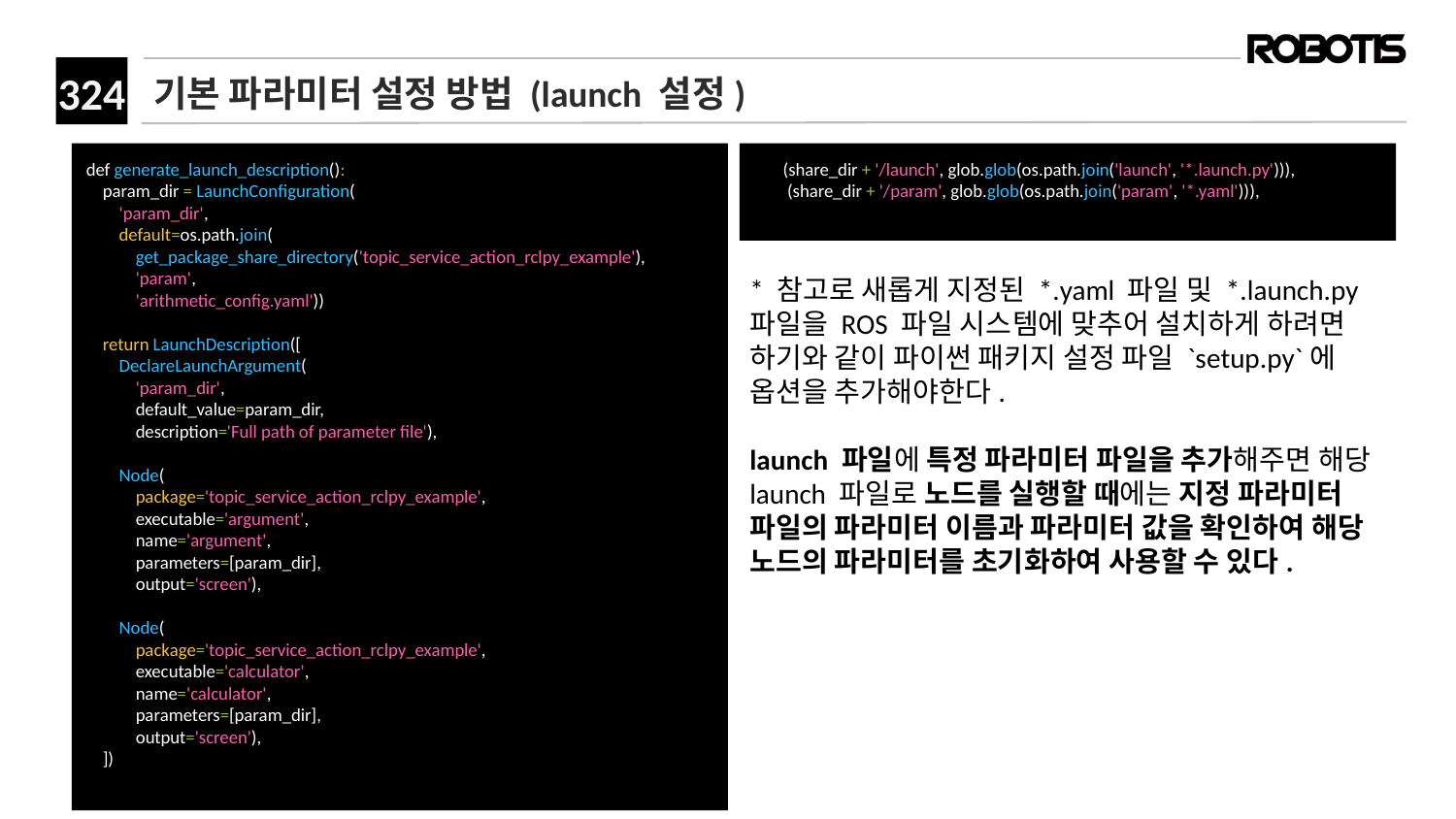

# 기본 파라미터 설정 방법 (launch 설정)
def generate_launch_description():
    param_dir = LaunchConfiguration(
        'param_dir',
        default=os.path.join(
            get_package_share_directory('topic_service_action_rclpy_example'),
            'param',
            'arithmetic_config.yaml'))

    return LaunchDescription([
        DeclareLaunchArgument(
            'param_dir',
            default_value=param_dir,
            description='Full path of parameter file'),

        Node(
            package='topic_service_action_rclpy_example',
            executable='argument',
            name='argument',
            parameters=[param_dir],
            output='screen'),

        Node(
            package='topic_service_action_rclpy_example',
            executable='calculator',
            name='calculator',
            parameters=[param_dir],
            output='screen'),
    ])
       (share_dir + '/launch', glob.glob(os.path.join('launch', '*.launch.py'))),
        (share_dir + '/param', glob.glob(os.path.join('param', '*.yaml'))),
* 참고로 새롭게 지정된 *.yaml 파일 및 *.launch.py 파일을 ROS 파일 시스템에 맞추어 설치하게 하려면 하기와 같이 파이썬 패키지 설정 파일 `setup.py`에 옵션을 추가해야한다.

launch 파일에 특정 파라미터 파일을 추가해주면 해당 launch 파일로 노드를 실행할 때에는 지정 파라미터 파일의 파라미터 이름과 파라미터 값을 확인하여 해당 노드의 파라미터를 초기화하여 사용할 수 있다.